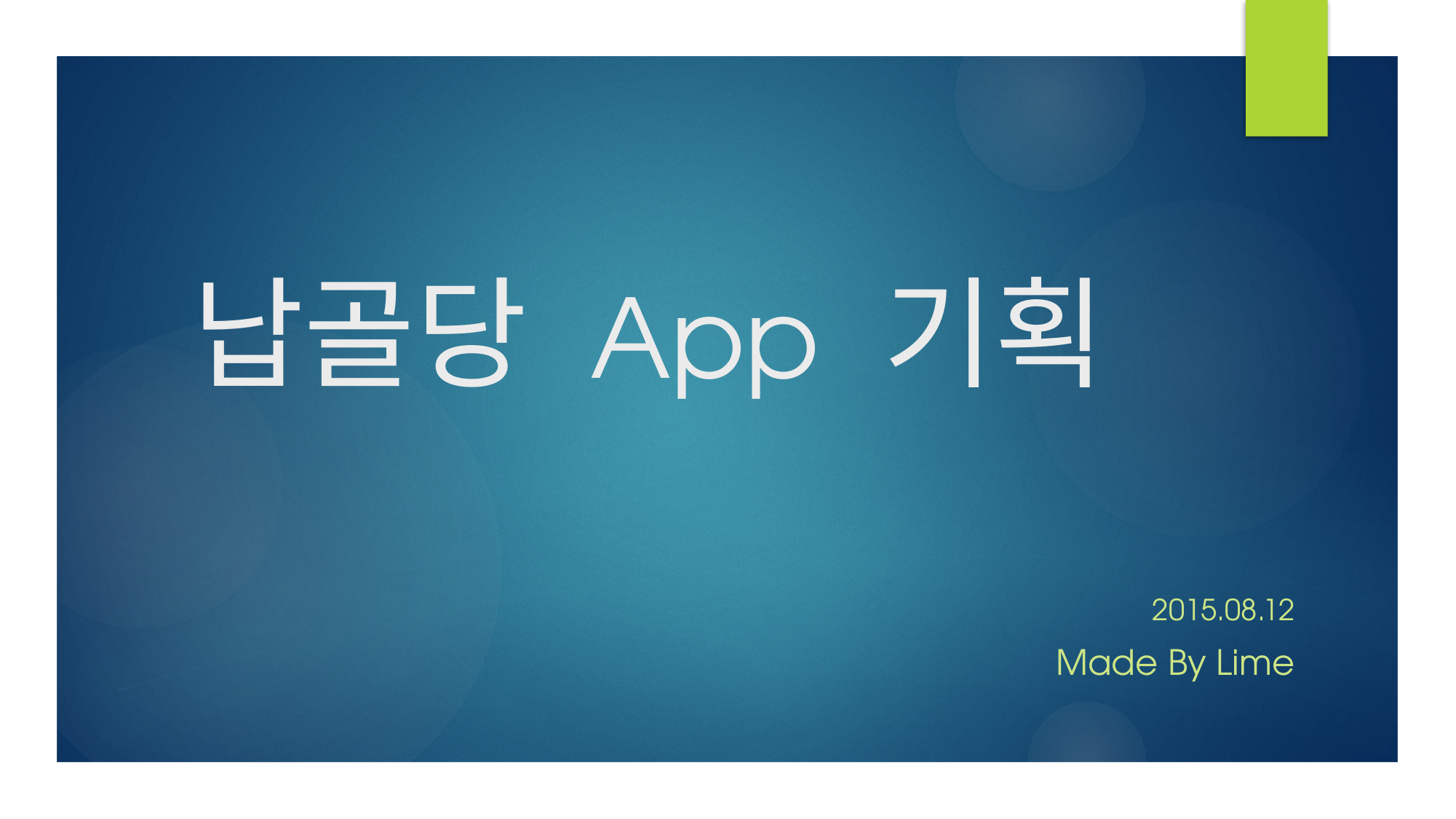

# 납골당 App 기획
2015.08.12
Made By Lime